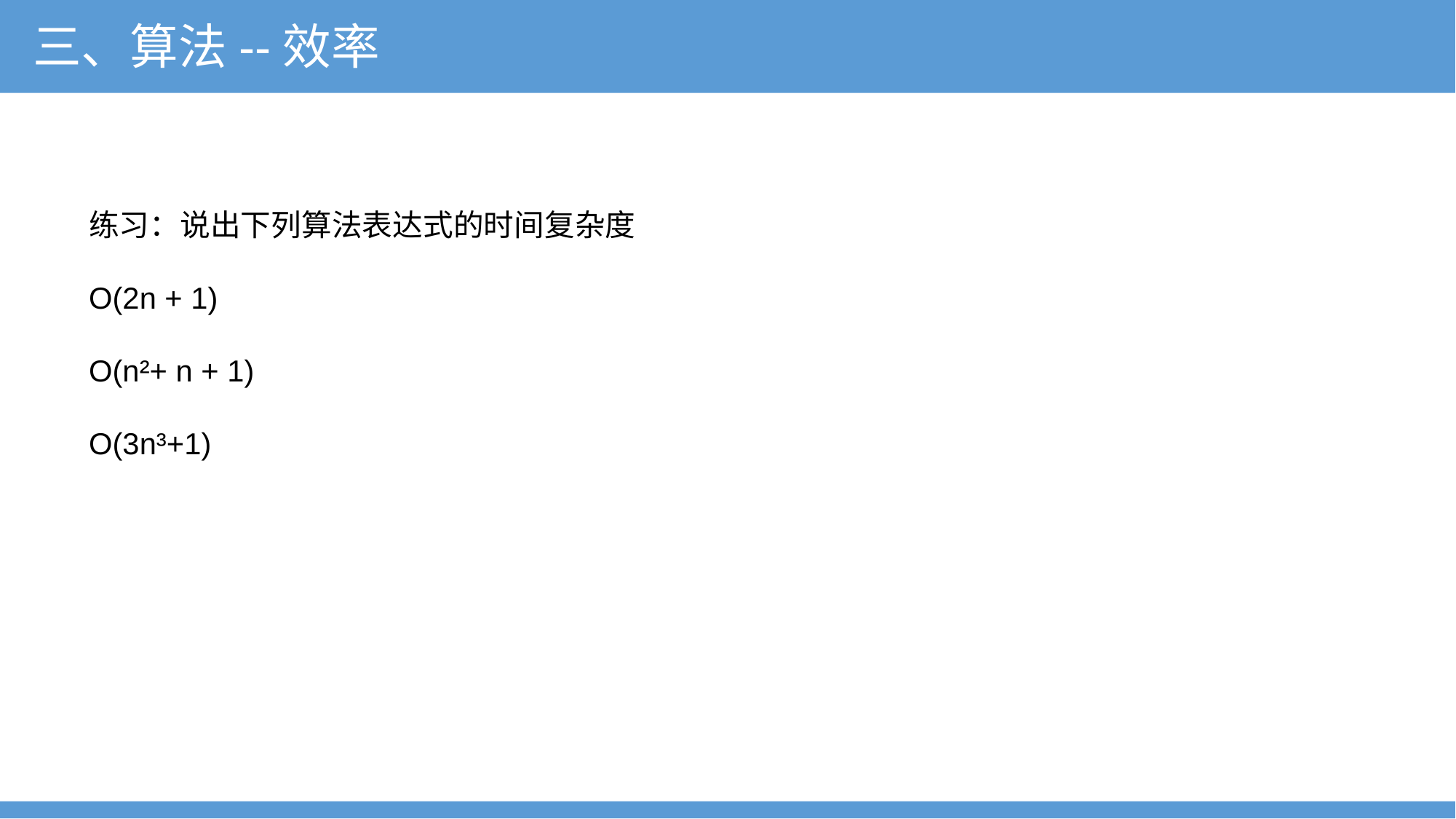

三、算法--效率
练习：说出下列算法表达式的时间复杂度

O(2n + 1)

O(n²+ n + 1)

O(3n³+1)